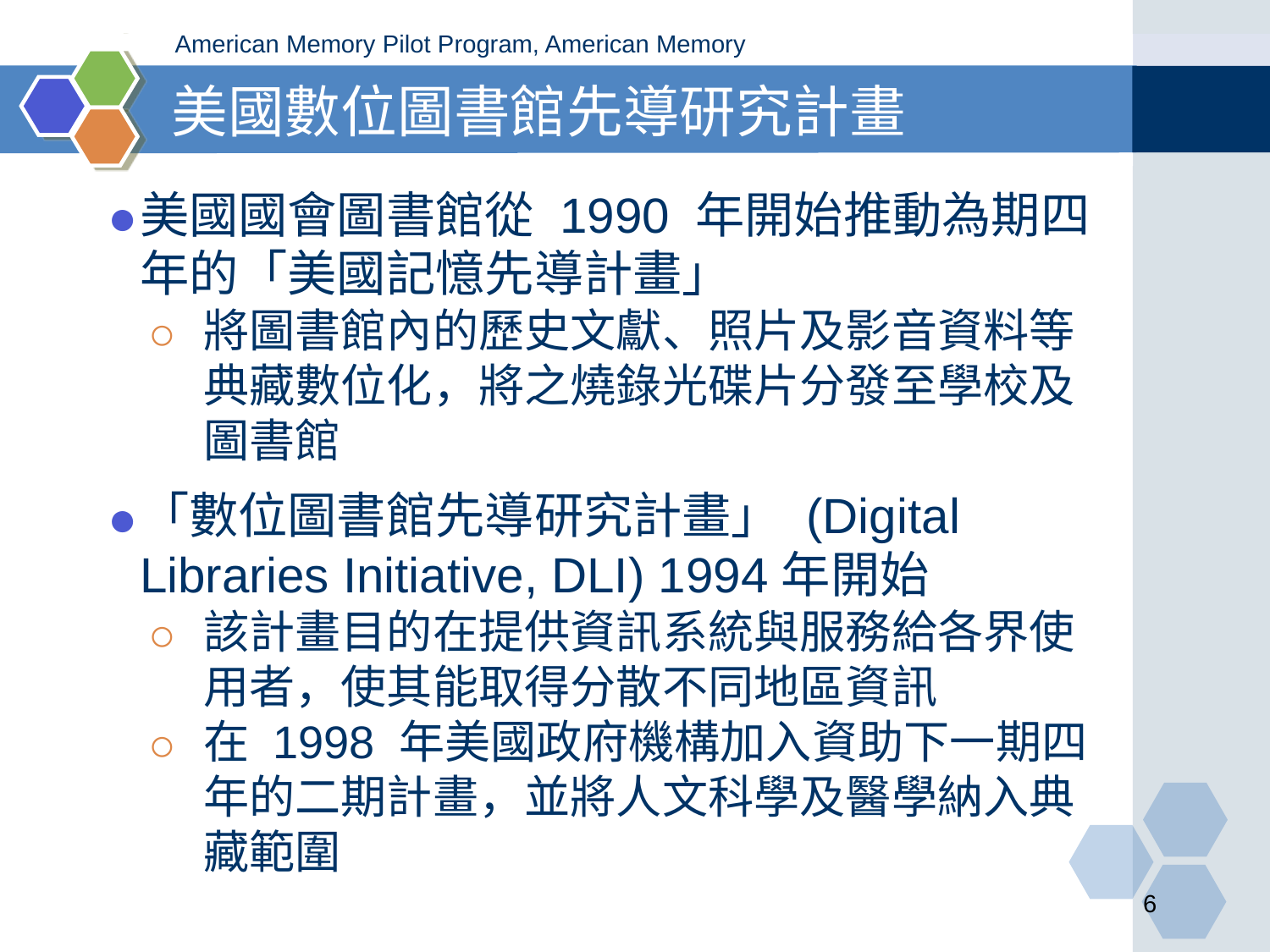

American Memory Pilot Program, American Memory
# 美國數位圖書館先導研究計畫
美國國會圖書館從 1990 年開始推動為期四年的「美國記憶先導計畫」
將圖書館內的歷史文獻、照片及影音資料等典藏數位化，將之燒錄光碟片分發至學校及圖書館
「數位圖書館先導研究計畫」 (Digital Libraries Initiative, DLI) 1994年開始
該計畫目的在提供資訊系統與服務給各界使用者，使其能取得分散不同地區資訊
在 1998 年美國政府機構加入資助下一期四年的二期計畫，並將人文科學及醫學納入典藏範圍
6